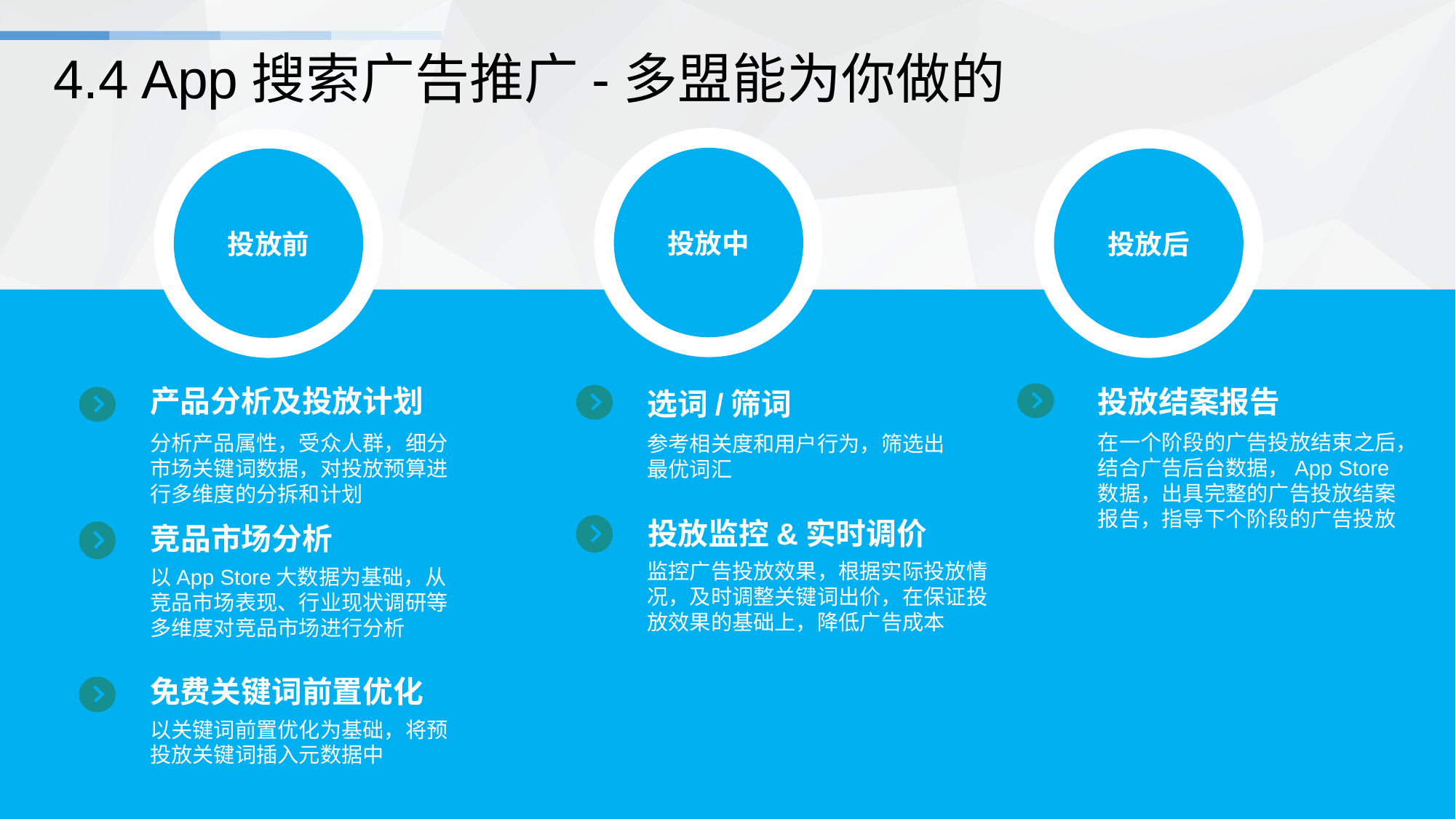

# 4.4 App搜索广告推广-多盟能为你做的

投放中
投放前
投放后

产品分析及投放计划
投放结案报告
选词/筛词

在一个阶段的广告投放结束之后，结合广告后台数据，App Store数据，出具完整的广告投放结案报告，指导下个阶段的广告投放
分析产品属性，受众人群，细分市场关键词数据，对投放预算进行多维度的分拆和计划
参考相关度和用户行为，筛选出最优词汇
投放监控&实时调价
竞品市场分析

监控广告投放效果，根据实际投放情况，及时调整关键词出价，在保证投放效果的基础上，降低广告成本
以App Store大数据为基础，从竞品市场表现、行业现状调研等多维度对竞品市场进行分析
免费关键词前置优化

以关键词前置优化为基础，将预投放关键词插入元数据中